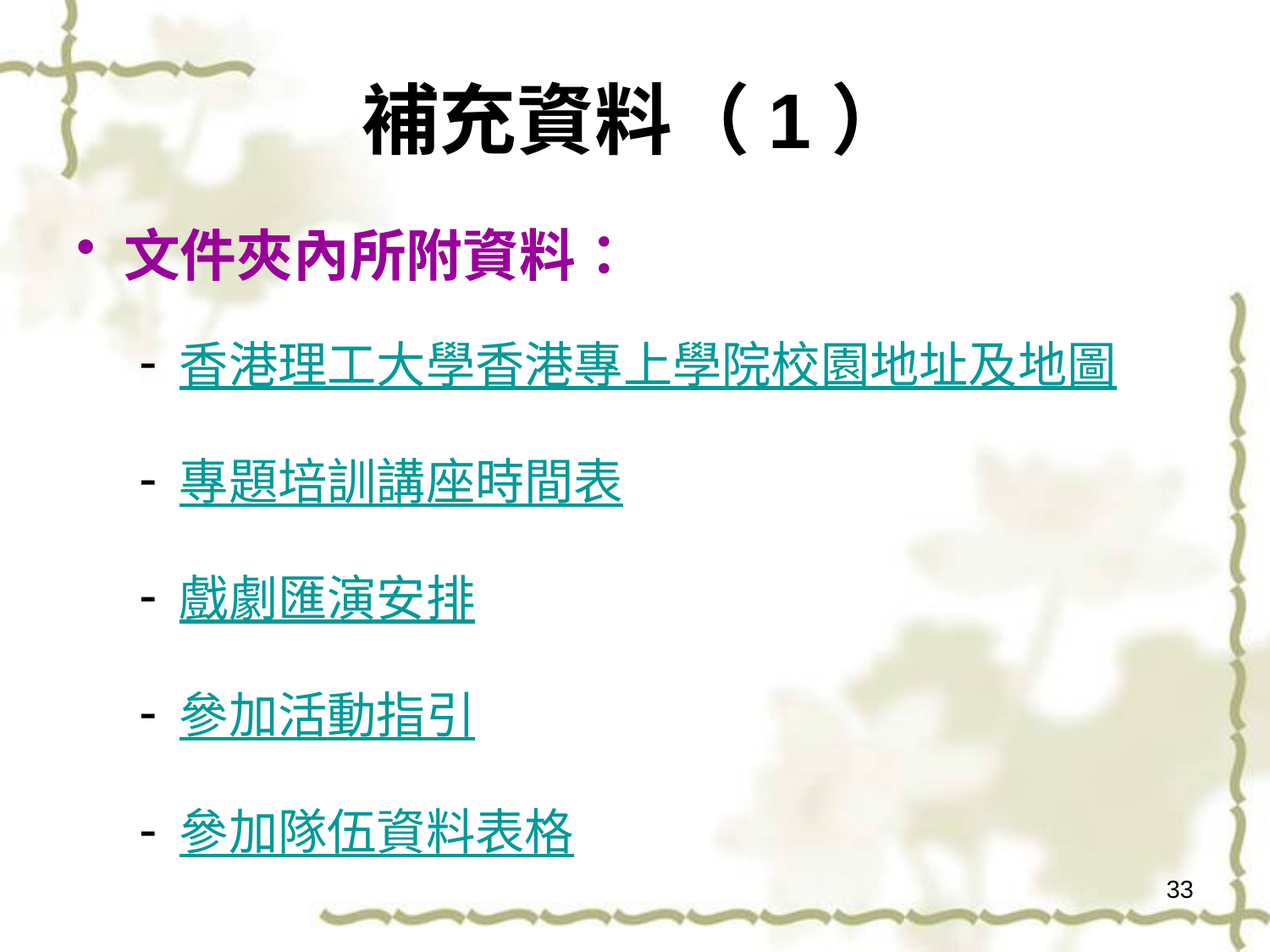

# 補充資料（1）
文件夾內所附資料：
香港理工大學香港專上學院校園地址及地圖
專題培訓講座時間表
戲劇匯演安排
參加活動指引
參加隊伍資料表格

33